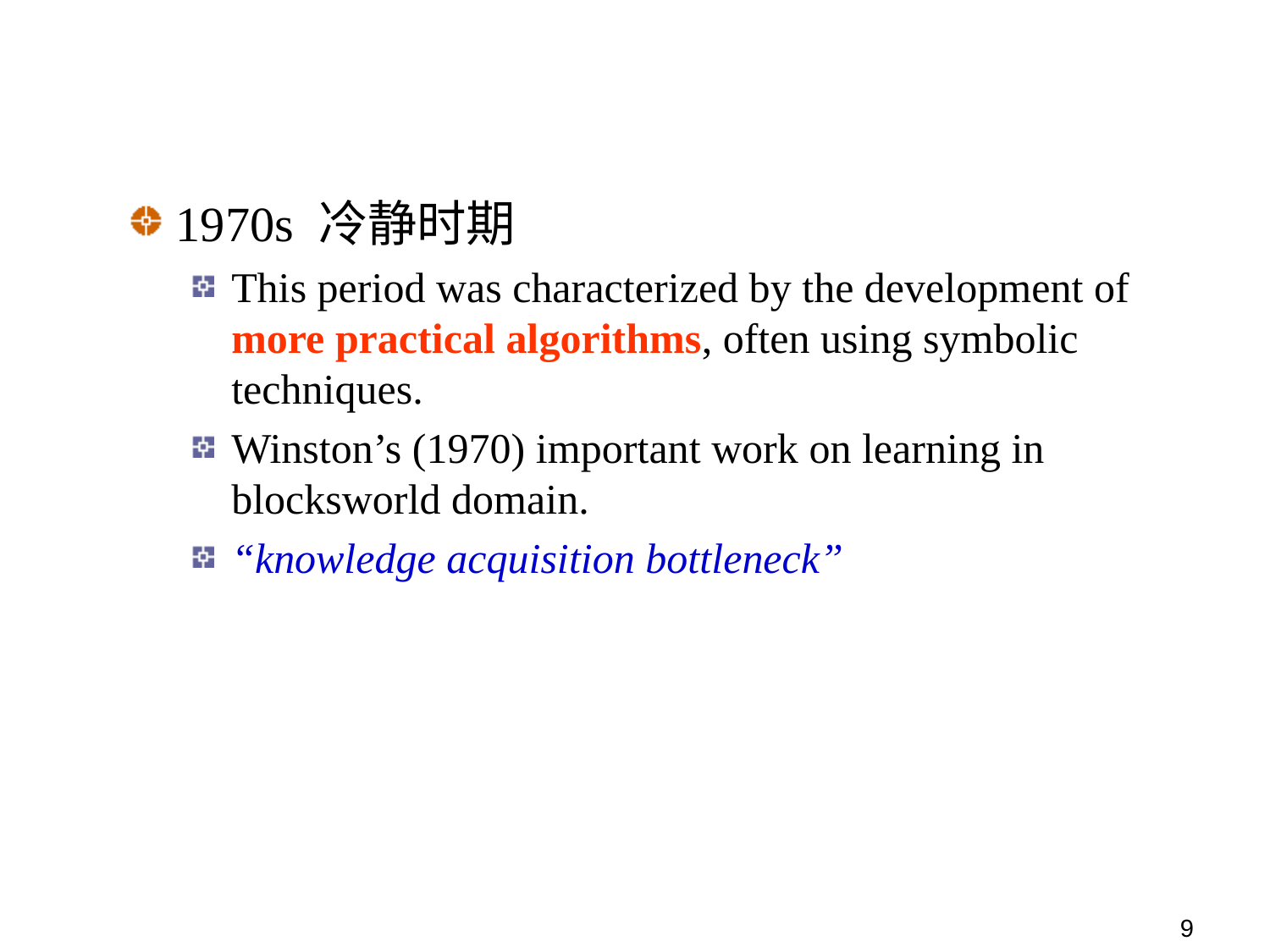

1970s 冷静时期
This period was characterized by the development of more practical algorithms, often using symbolic techniques.
Winston’s (1970) important work on learning in blocksworld domain.
“knowledge acquisition bottleneck”

9